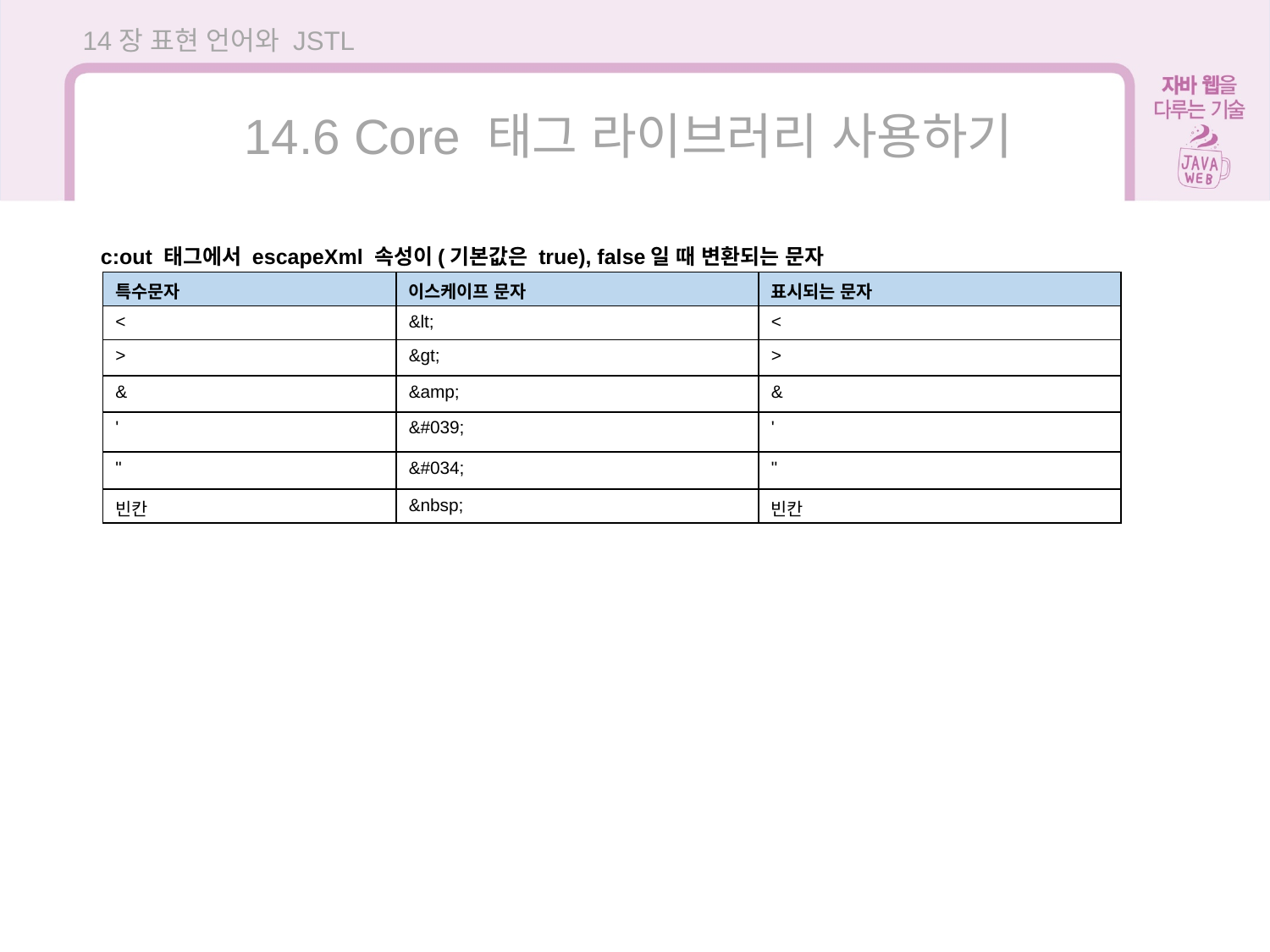

14장 표현 언어와 JSTL
14.6 Core 태그 라이브러리 사용하기
c:out 태그에서 escapeXml 속성이(기본값은 true), false일 때 변환되는 문자
| 특수문자 | 이스케이프 문자 | 표시되는 문자 |
| --- | --- | --- |
| < | &lt; | < |
| > | &gt; | > |
| & | &amp; | & |
| ' | &#039; | ' |
| " | &#034; | " |
| 빈칸 | &nbsp; | 빈칸 |